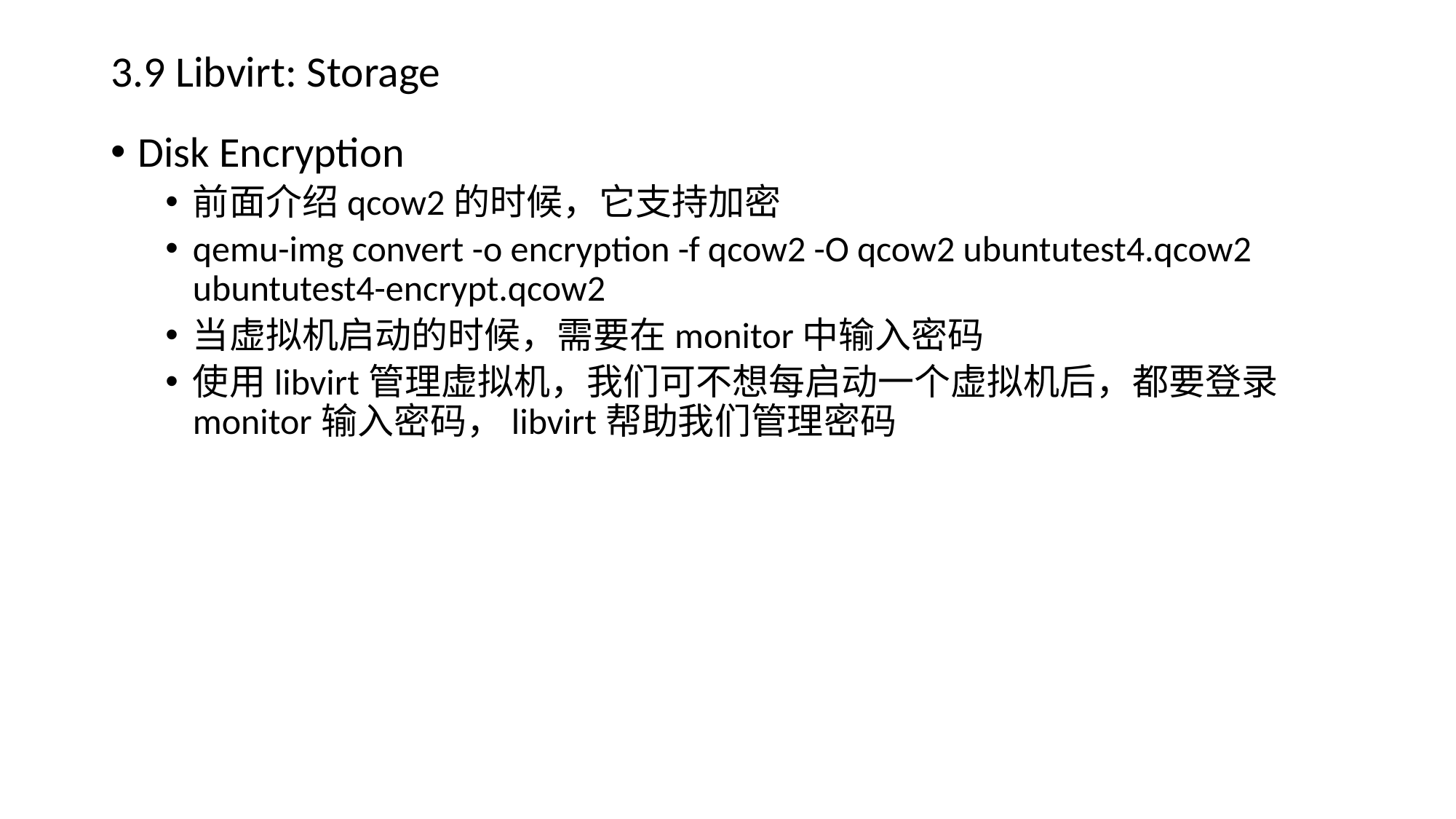

# 3.9 Libvirt: Storage
Disk Encryption
前面介绍qcow2的时候，它支持加密
qemu-img convert -o encryption -f qcow2 -O qcow2 ubuntutest4.qcow2 ubuntutest4-encrypt.qcow2
当虚拟机启动的时候，需要在monitor中输入密码
使用libvirt管理虚拟机，我们可不想每启动一个虚拟机后，都要登录monitor输入密码，libvirt帮助我们管理密码